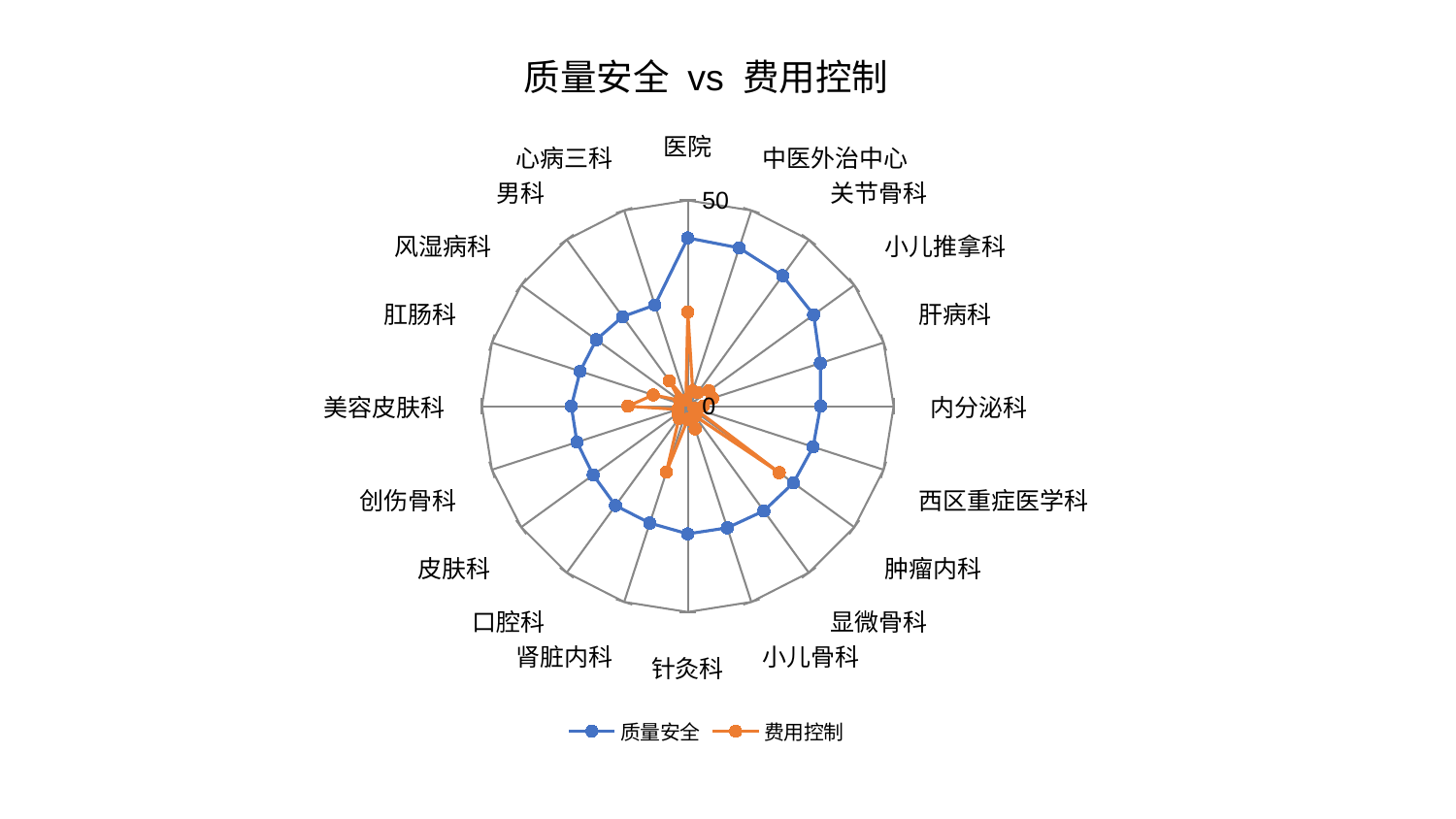

### Chart: 质量安全 vs 费用控制

| Category | 质量安全 | 费用控制 |
|---|---|---|
| 医院 | 40.88118051619231 | 22.868001588837735 |
| 中医外治中心 | 40.43663401332797 | 3.8967821395583186 |
| 关节骨科 | 39.19442281096952 | 4.0585632515651255 |
| 小儿推拿科 | 37.789039028156495 | 6.3571846083068175 |
| 肝病科 | 33.86939743029967 | 6.355560096222829 |
| 内分泌科 | 32.25167530799284 | 3.725498228970001 |
| 西区重症医学科 | 32.00930036349154 | 1.6114545823402633 |
| 肿瘤内科 | 31.725017133334745 | 27.468183144699076 |
| 显微骨科 | 31.440281874945534 | 2.939733185492392 |
| 小儿骨科 | 31.078953714639415 | 5.792910930755109 |
| 针灸科 | 31.016212884816035 | 3.144454602498925 |
| 肾脏内科 | 29.861266209374953 | 16.826396115114182 |
| 口腔科 | 29.84863951627377 | 3.6276351816548984 |
| 皮肤科 | 28.398808952392194 | 2.960482388471812 |
| 创伤骨科 | 28.298146401657817 | 2.5718062506136725 |
| 美容皮肤科 | 28.28053008594543 | 14.536711861270208 |
| 肛肠科 | 27.485194178685738 | 8.824055490357264 |
| 风湿病科 | 27.473837702317905 | 2.4595394352877546 |
| 男科 | 26.899296674633156 | 7.584717772447493 |
| 心病三科 | 25.84317487111884 | 1.4737562748697446 |
7